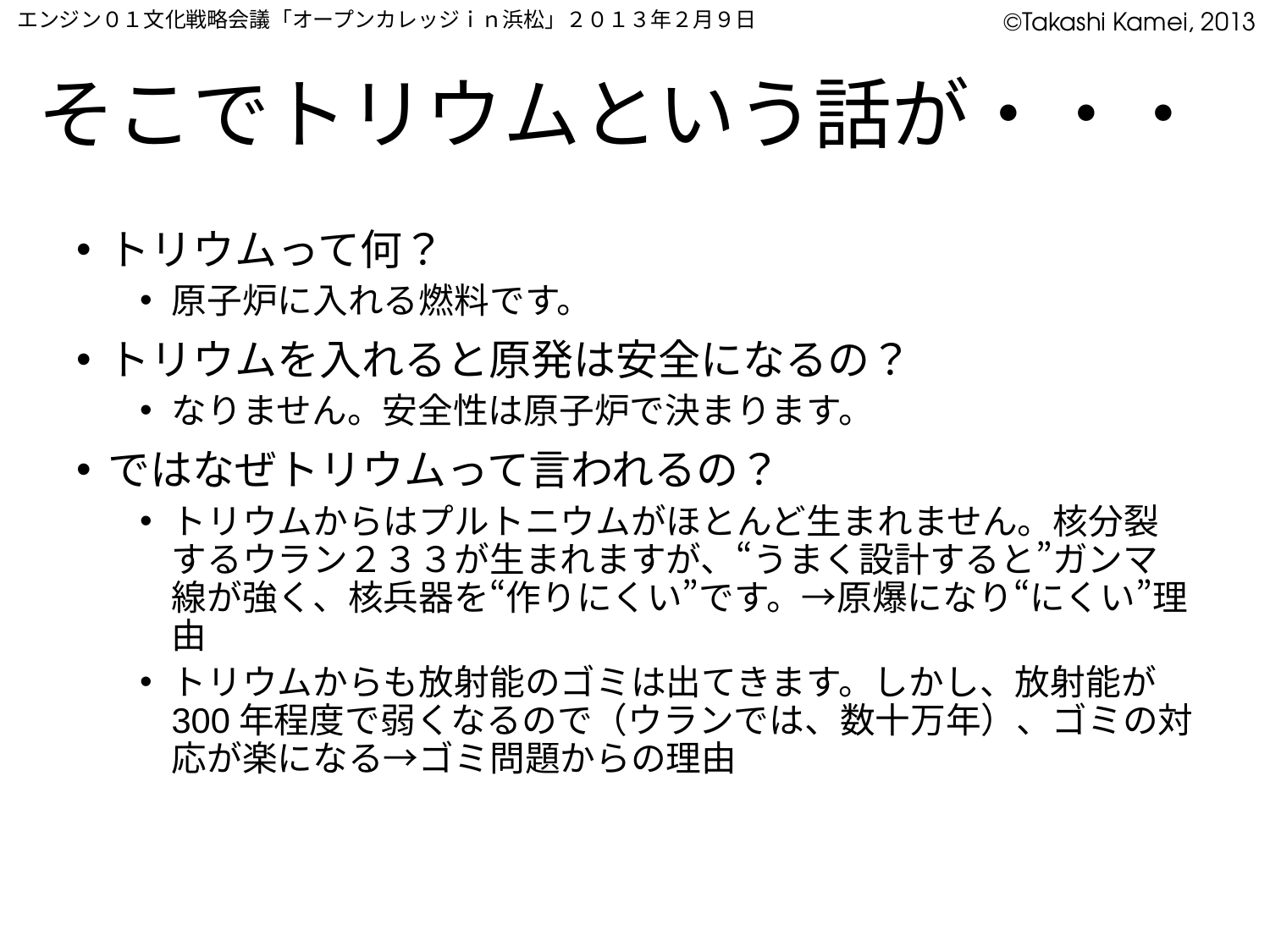

エンジン０１文化戦略会議「オープンカレッジｉｎ浜松」２０１３年２月９日
©Takashi Kamei, 2013
# そこでトリウムという話が・・・
トリウムって何？
原子炉に入れる燃料です。
トリウムを入れると原発は安全になるの？
なりません。安全性は原子炉で決まります。
ではなぜトリウムって言われるの？
トリウムからはプルトニウムがほとんど生まれません。核分裂するウラン２３３が生まれますが、“うまく設計すると”ガンマ線が強く、核兵器を“作りにくい”です。→原爆になり“にくい”理由
トリウムからも放射能のゴミは出てきます。しかし、放射能が300年程度で弱くなるので（ウランでは、数十万年）、ゴミの対応が楽になる→ゴミ問題からの理由